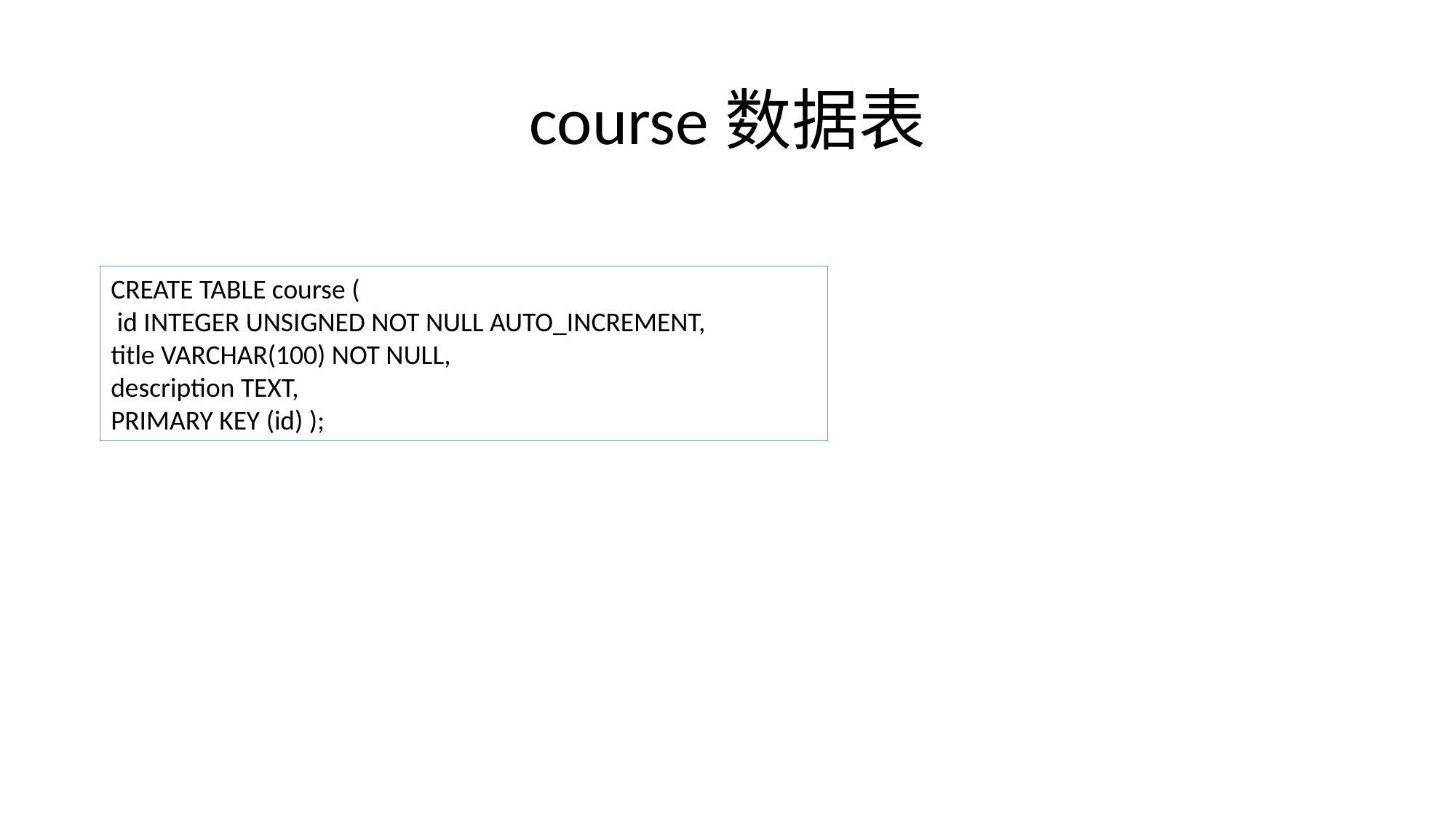

# course数据表
CREATE TABLE course (
 id INTEGER UNSIGNED NOT NULL AUTO_INCREMENT,
title VARCHAR(100) NOT NULL,
description TEXT,
PRIMARY KEY (id) );